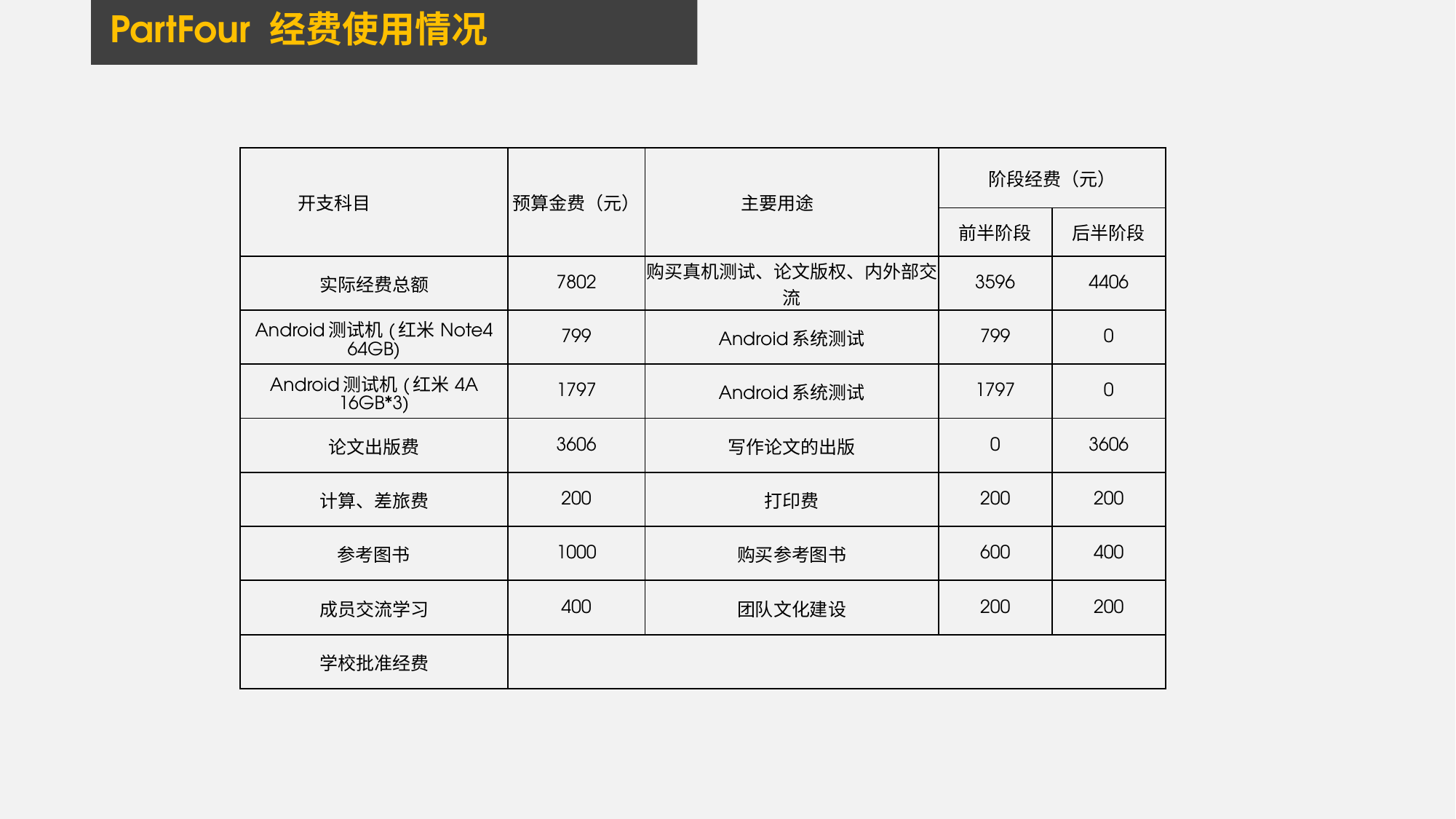

PartFour 经费使用情况

| 开支科目 | 预算金费（元） | 主要用途 | 阶段经费（元） |  |
| --- | --- | --- | --- | --- |
|  |  |  | 前半阶段 | 后半阶段 |
| 实际经费总额 | 7802 | 购买真机测试、论文版权、内外部交流 | 3596 | 4406 |
| Android测试机(红米Note4 64GB) | 799 | Android系统测试 | 799 | 0 |
| Android测试机(红米4A 16GB\*3) | 1797 | Android系统测试 | 1797 | 0 |
| 论文出版费 | 3606 | 写作论文的出版 | 0 | 3606 |
| 计算、差旅费 | 200 | 打印费 | 200 | 200 |
| 参考图书 | 1000 | 购买参考图书 | 600 | 400 |
| 成员交流学习 | 400 | 团队文化建设 | 200 | 200 |
| 学校批准经费 |  |  |  |  |